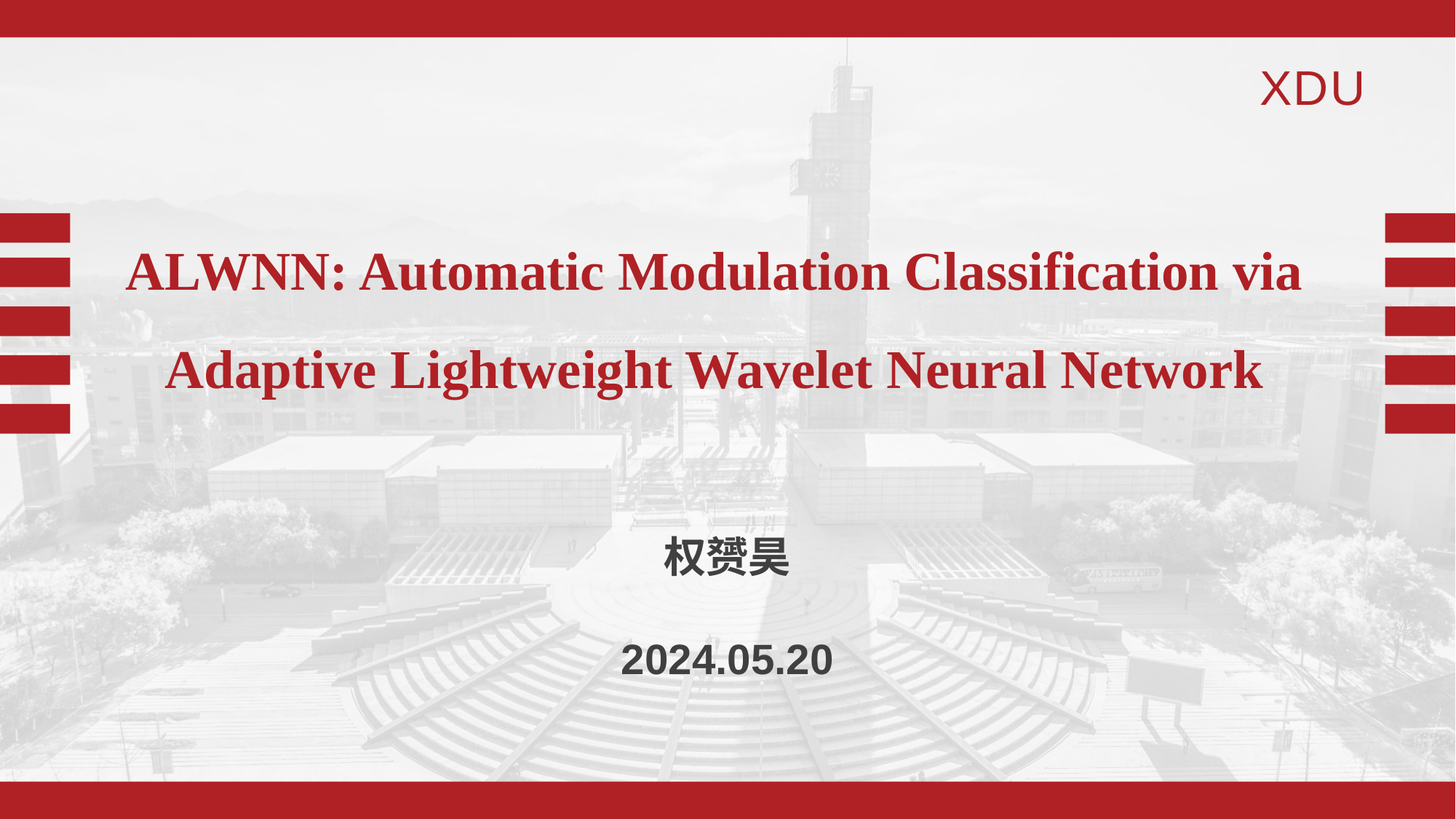

ALWNN: Automatic Modulation Classification via
Adaptive Lightweight Wavelet Neural Network

权赟昊

2024.05.20